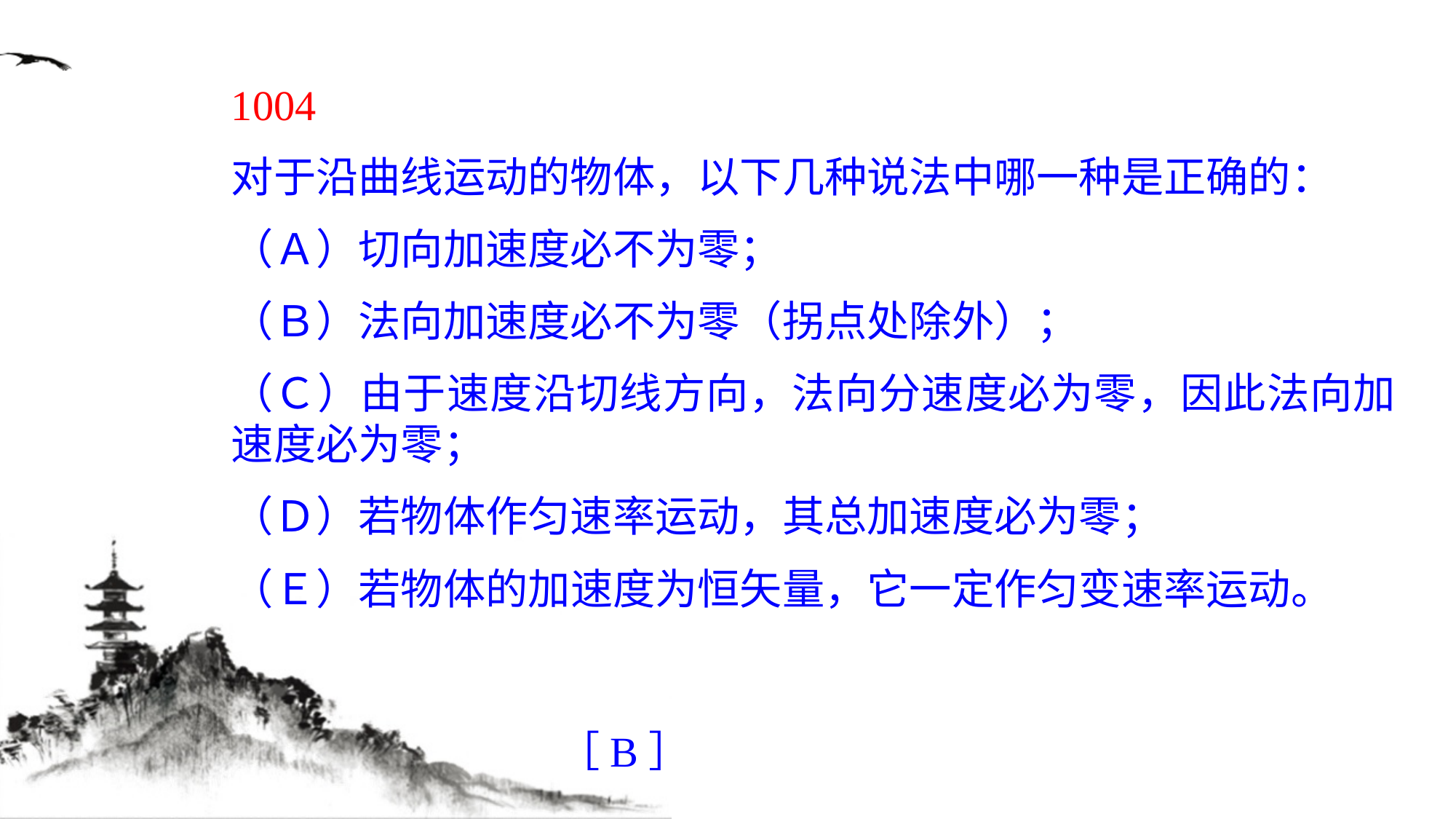

1004
对于沿曲线运动的物体，以下几种说法中哪一种是正确的：
（Ａ）切向加速度必不为零；
（Ｂ）法向加速度必不为零（拐点处除外）；
（Ｃ）由于速度沿切线方向，法向分速度必为零，因此法向加速度必为零；
（Ｄ）若物体作匀速率运动，其总加速度必为零；
（Ｅ）若物体的加速度为恒矢量，它一定作匀变速率运动。
［B］